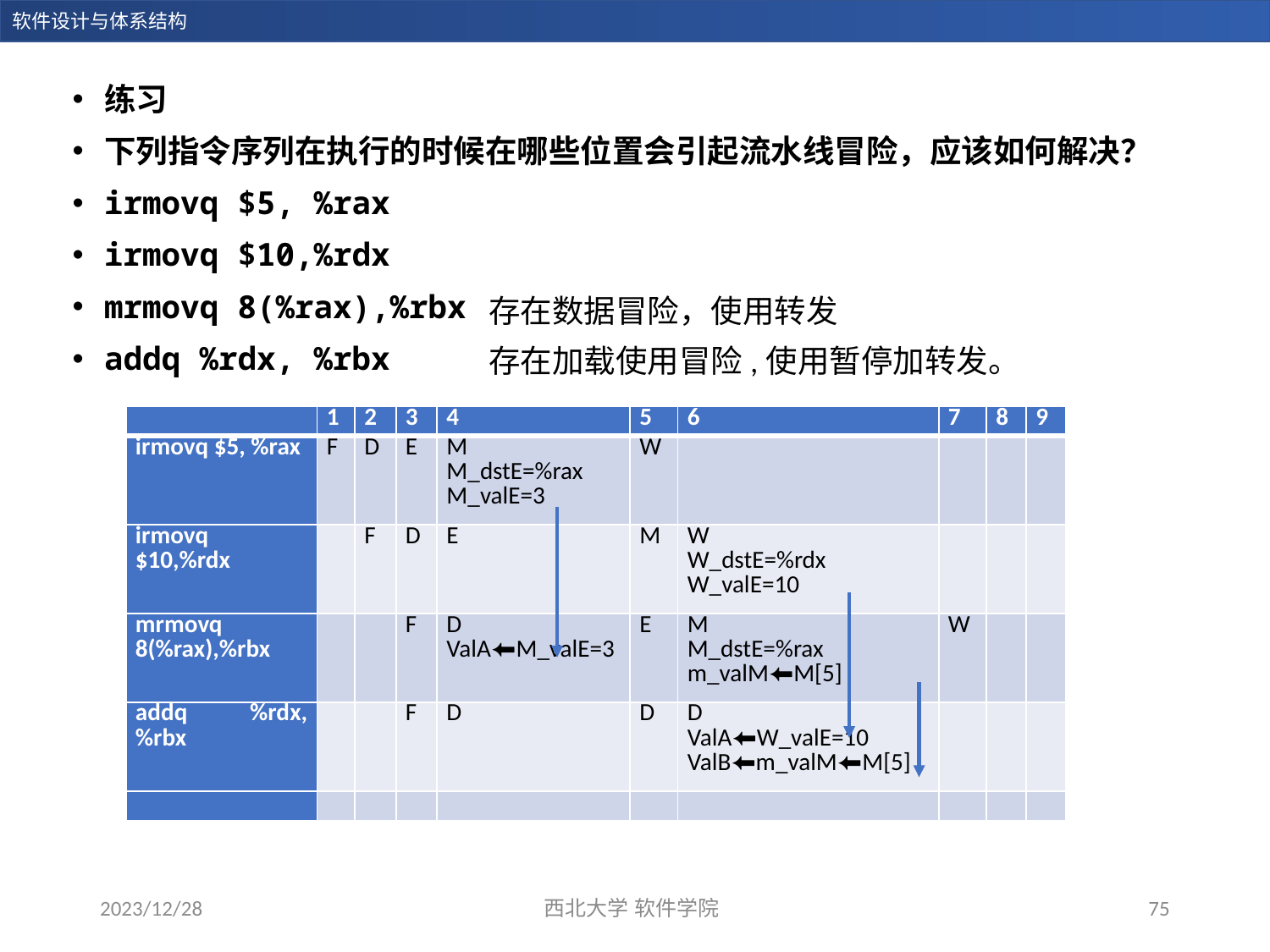

练习
下列指令序列在执行的时候在哪些位置会引起流水线冒险，应该如何解决？
irmovq $5, %rax
irmovq $10,%rdx
mrmovq 8(%rax),%rbx
addq %rdx, %rbx
存在数据冒险，使用转发
存在加载使用冒险,使用暂停加转发。
|  | 1 | 2 | 3 | 4 | 5 | 6 | 7 | 8 | 9 |
| --- | --- | --- | --- | --- | --- | --- | --- | --- | --- |
| irmovq $5, %rax | F | D | E | M M\_dstE=%rax M\_valE=3 | W |  |  |  |  |
| irmovq $10,%rdx |  | F | D | E | M | W W\_dstE=%rdx W\_valE=10 |  |  |  |
| mrmovq 8(%rax),%rbx |  |  | F | D ValA⬅M\_valE=3 | E | M M\_dstE=%rax m\_valM⬅M[5] | W |  |  |
| addq %rdx, %rbx |  |  | F | D | D | D ValA⬅W\_valE=10 ValB⬅m\_valM⬅M[5] |  |  |  |
|  |  |  |  |  |  |  |  |  |  |
2023/12/28
西北大学 软件学院
75